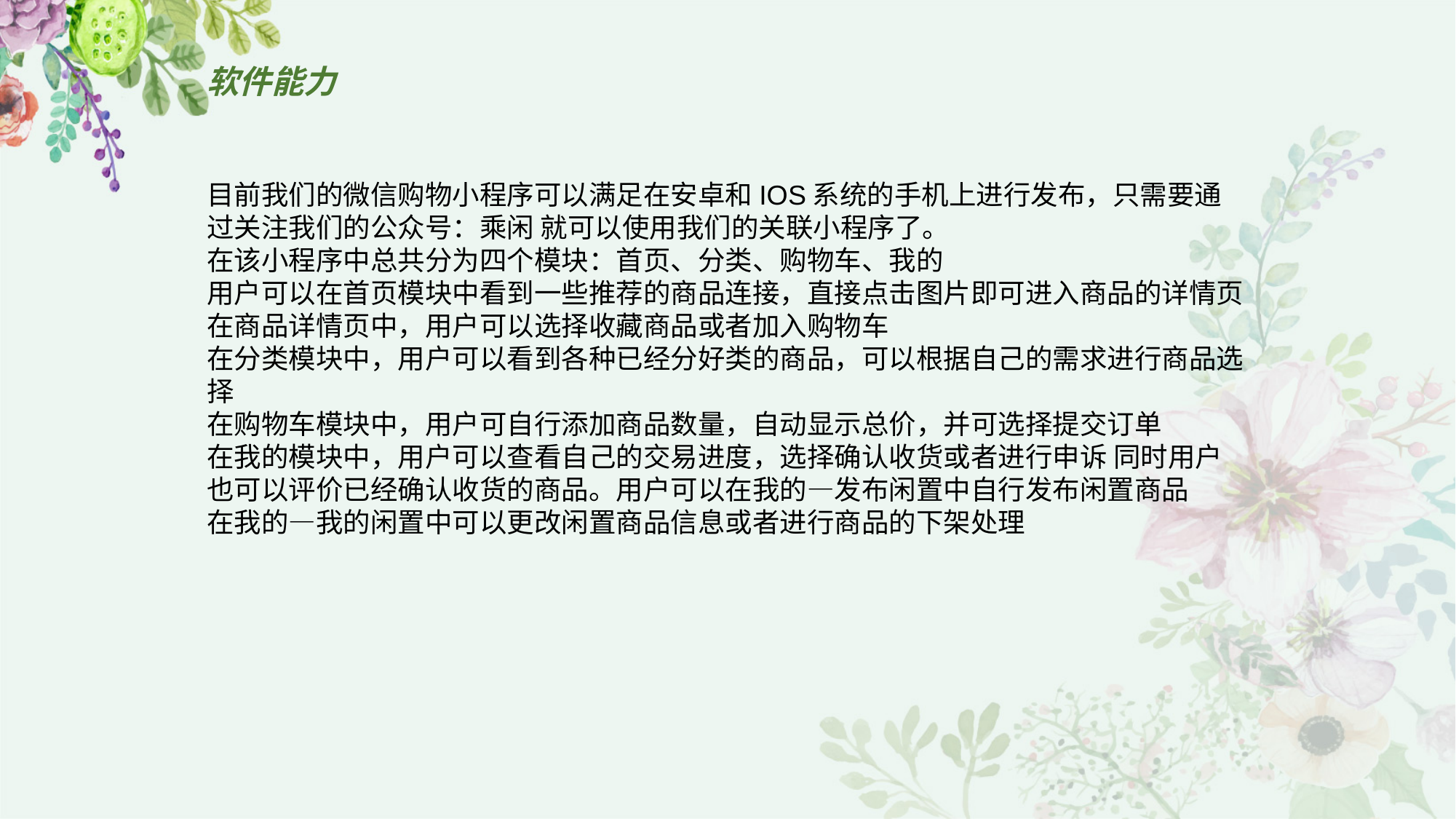

# 软件能力
目前我们的微信购物小程序可以满足在安卓和IOS系统的手机上进行发布，只需要通过关注我们的公众号：乘闲 就可以使用我们的关联小程序了。
在该小程序中总共分为四个模块：首页、分类、购物车、我的
用户可以在首页模块中看到一些推荐的商品连接，直接点击图片即可进入商品的详情页
在商品详情页中，用户可以选择收藏商品或者加入购物车
在分类模块中，用户可以看到各种已经分好类的商品，可以根据自己的需求进行商品选择
在购物车模块中，用户可自行添加商品数量，自动显示总价，并可选择提交订单
在我的模块中，用户可以查看自己的交易进度，选择确认收货或者进行申诉 同时用户也可以评价已经确认收货的商品。用户可以在我的—发布闲置中自行发布闲置商品
在我的—我的闲置中可以更改闲置商品信息或者进行商品的下架处理